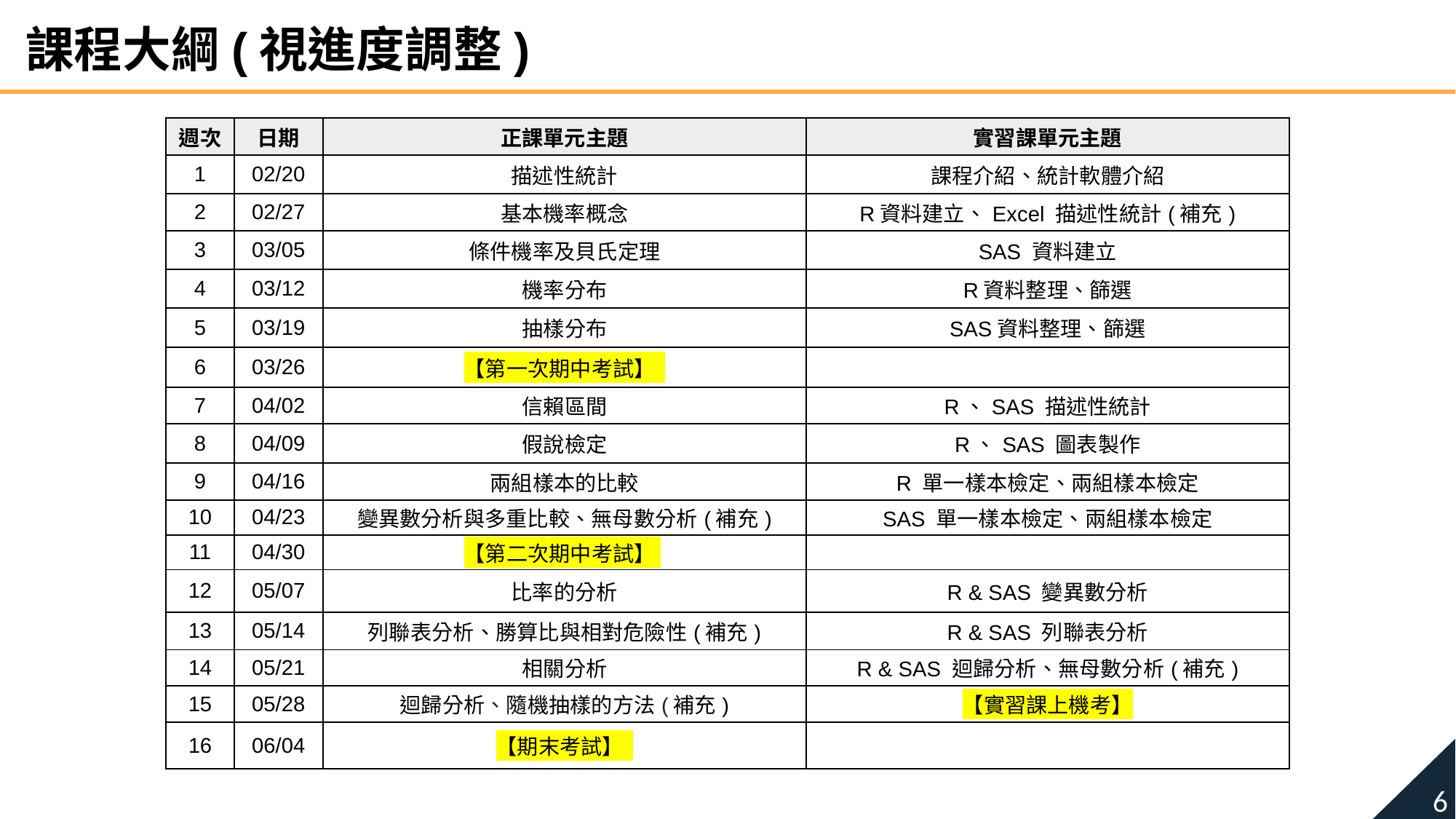

課程大綱(視進度調整)
| 週次 | 日期 | 正課單元主題 | 實習課單元主題 |
| --- | --- | --- | --- |
| 1 | 02/20 | 描述性統計 | 課程介紹、統計軟體介紹 |
| 2 | 02/27 | 基本機率概念 | R資料建立、Excel 描述性統計(補充) |
| 3 | 03/05 | 條件機率及貝氏定理 | SAS 資料建立 |
| 4 | 03/12 | 機率分布 | R資料整理、篩選 |
| 5 | 03/19 | 抽樣分布 | SAS資料整理、篩選 |
| 6 | 03/26 | 【第一次期中考試】 |  |
| 7 | 04/02 | 信賴區間 | R、SAS 描述性統計 |
| 8 | 04/09 | 假說檢定 | R、SAS 圖表製作 |
| 9 | 04/16 | 兩組樣本的比較 | R 單一樣本檢定、兩組樣本檢定 |
| 10 | 04/23 | 變異數分析與多重比較、無母數分析(補充) | SAS 單一樣本檢定、兩組樣本檢定 |
| 11 | 04/30 | 【第二次期中考試】 |  |
| 12 | 05/07 | 比率的分析 | R & SAS 變異數分析 |
| 13 | 05/14 | 列聯表分析、勝算比與相對危險性(補充) | R & SAS 列聯表分析 |
| 14 | 05/21 | 相關分析 | R & SAS 迴歸分析、無母數分析(補充) |
| 15 | 05/28 | 迴歸分析、隨機抽樣的方法(補充) | 【實習課上機考】 |
| 16 | 06/04 | 【期末考試】 |  |
6